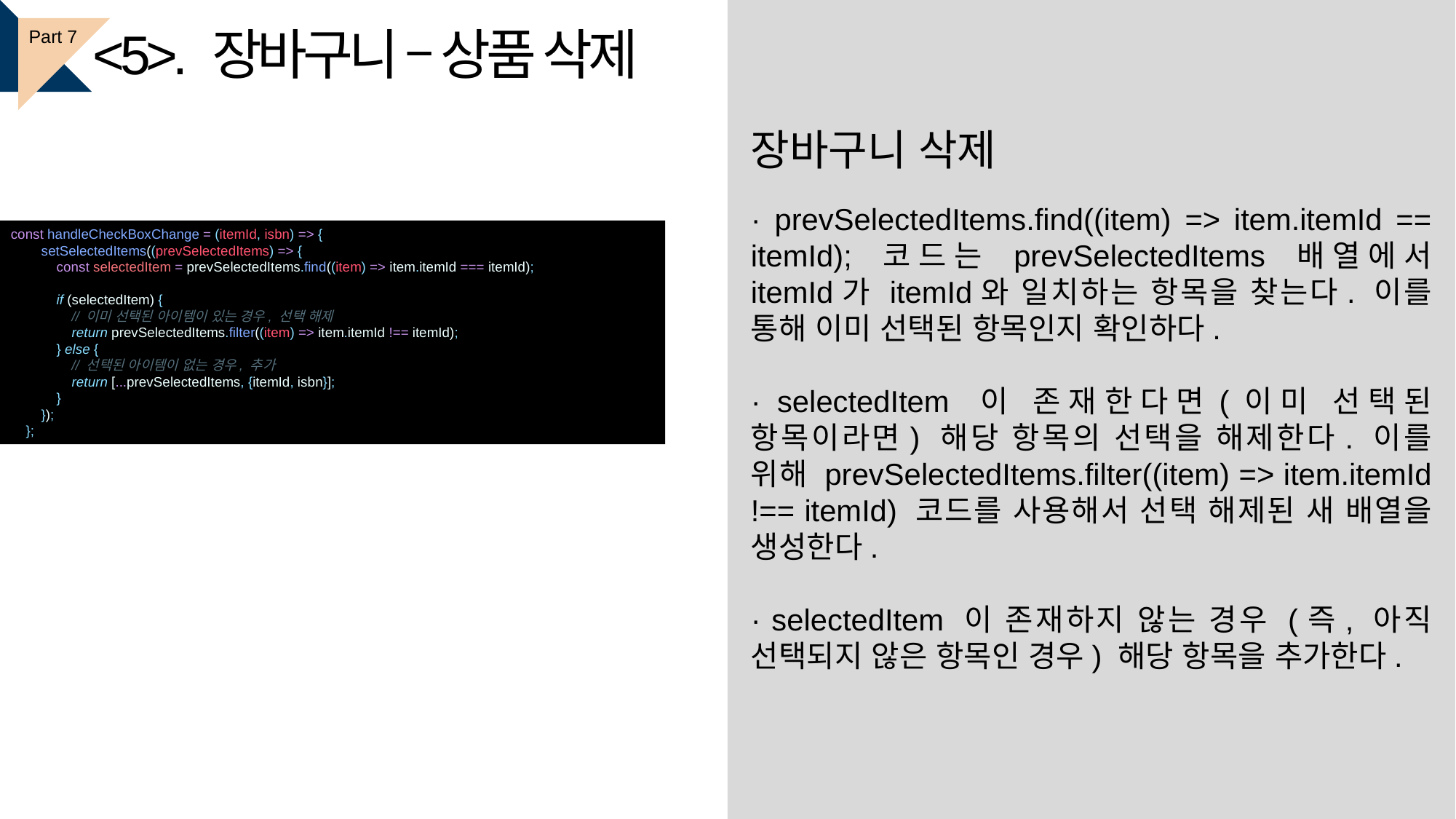

<5>. 장바구니 – 상품 삭제

Part 7
장바구니 삭제
· prevSelectedItems.find((item) => item.itemId == itemId); 코드는 prevSelectedItems 배열에서 itemId가 itemId와 일치하는 항목을 찾는다. 이를 통해 이미 선택된 항목인지 확인하다.

· selectedItem 이 존재한다면(이미 선택된 항목이라면) 해당 항목의 선택을 해제한다. 이를 위해 prevSelectedItems.filter((item) => item.itemId !== itemId) 코드를 사용해서 선택 해제된 새 배열을 생성한다.

· selectedItem 이 존재하지 않는 경우 (즉, 아직 선택되지 않은 항목인 경우) 해당 항목을 추가한다.
const handleCheckBoxChange = (itemId, isbn) => {
        setSelectedItems((prevSelectedItems) => {
            const selectedItem = prevSelectedItems.find((item) => item.itemId === itemId);
            if (selectedItem) {
                // 이미 선택된 아이템이 있는 경우, 선택 해제
                return prevSelectedItems.filter((item) => item.itemId !== itemId);
            } else {
                // 선택된 아이템이 없는 경우, 추가
                return [...prevSelectedItems, {itemId, isbn}];
            }
        });
    };